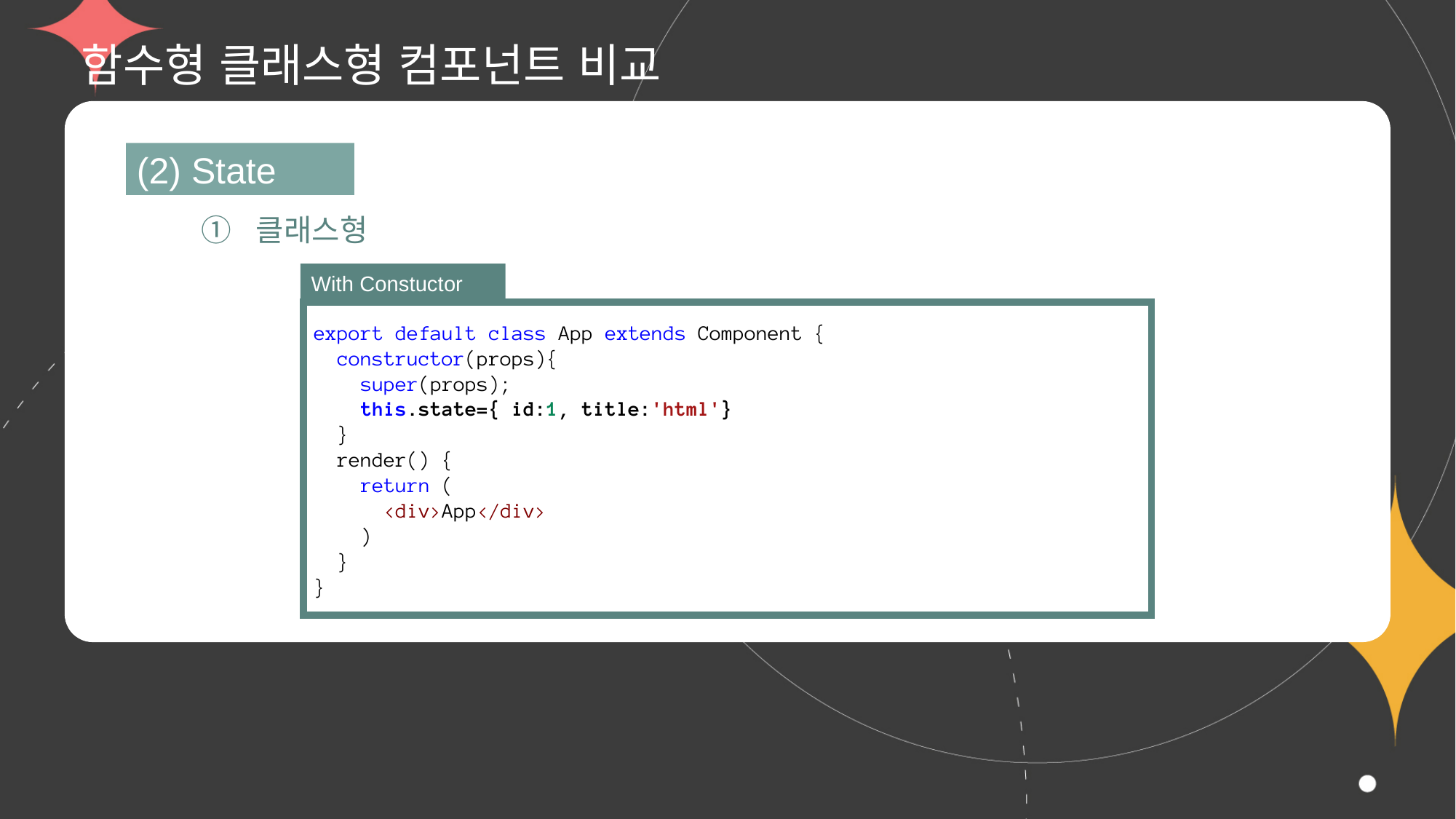

# 함수형 클래스형 컴포넌트 비교
(2) State
①  클래스형
With Constuctor
export default class App extends Component {
  constructor(props){
    super(props);
    this.state={ id:1, title:'html'}
  }
  render() {
    return (
      <div>App</div>
    )
  }
}